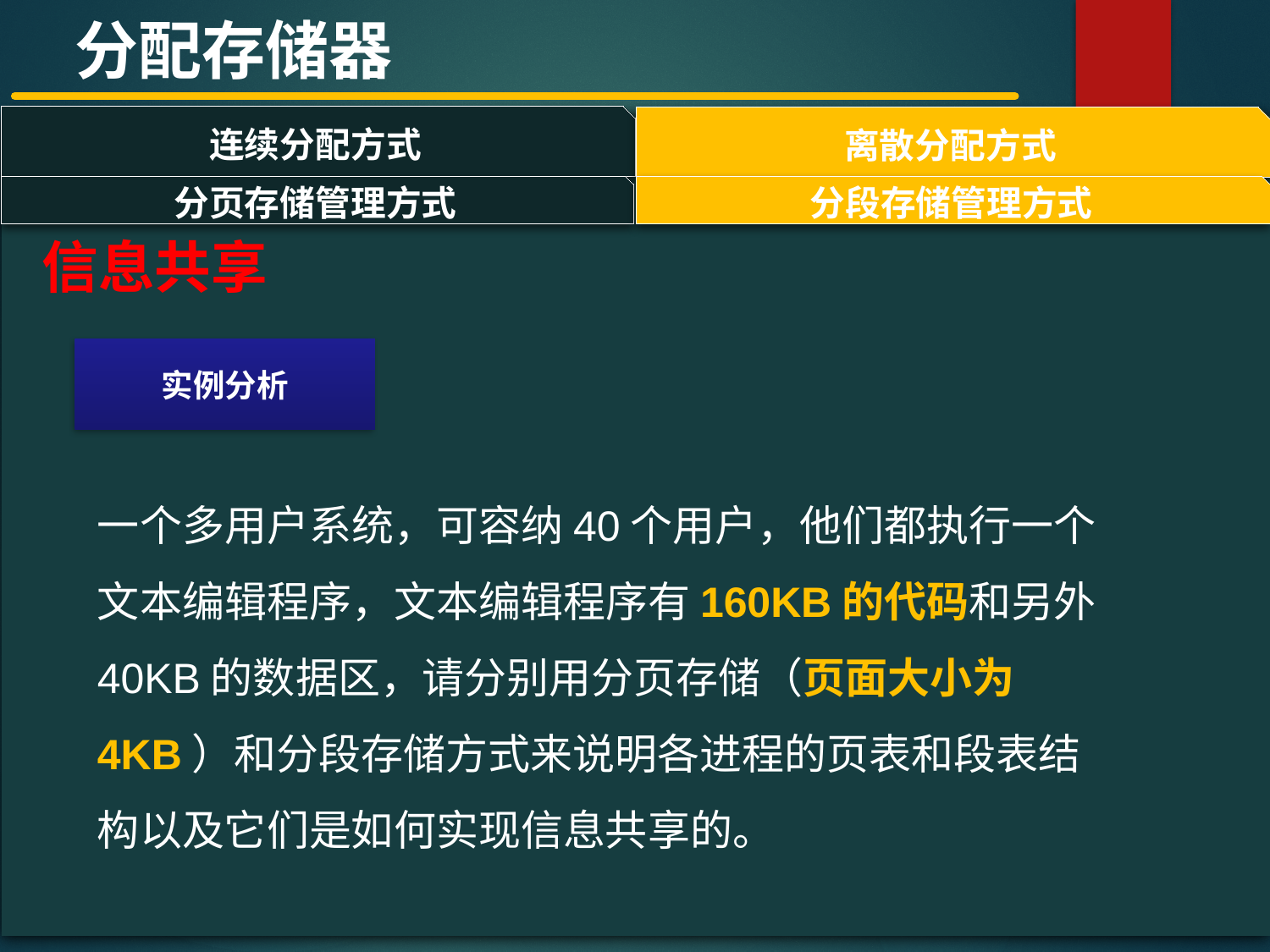

分配存储器
连续分配方式
离散分配方式
#
分页存储管理方式
分段存储管理方式
信息共享
实例分析
一个多用户系统，可容纳40个用户，他们都执行一个文本编辑程序，文本编辑程序有160KB的代码和另外40KB的数据区，请分别用分页存储（页面大小为4KB）和分段存储方式来说明各进程的页表和段表结构以及它们是如何实现信息共享的。